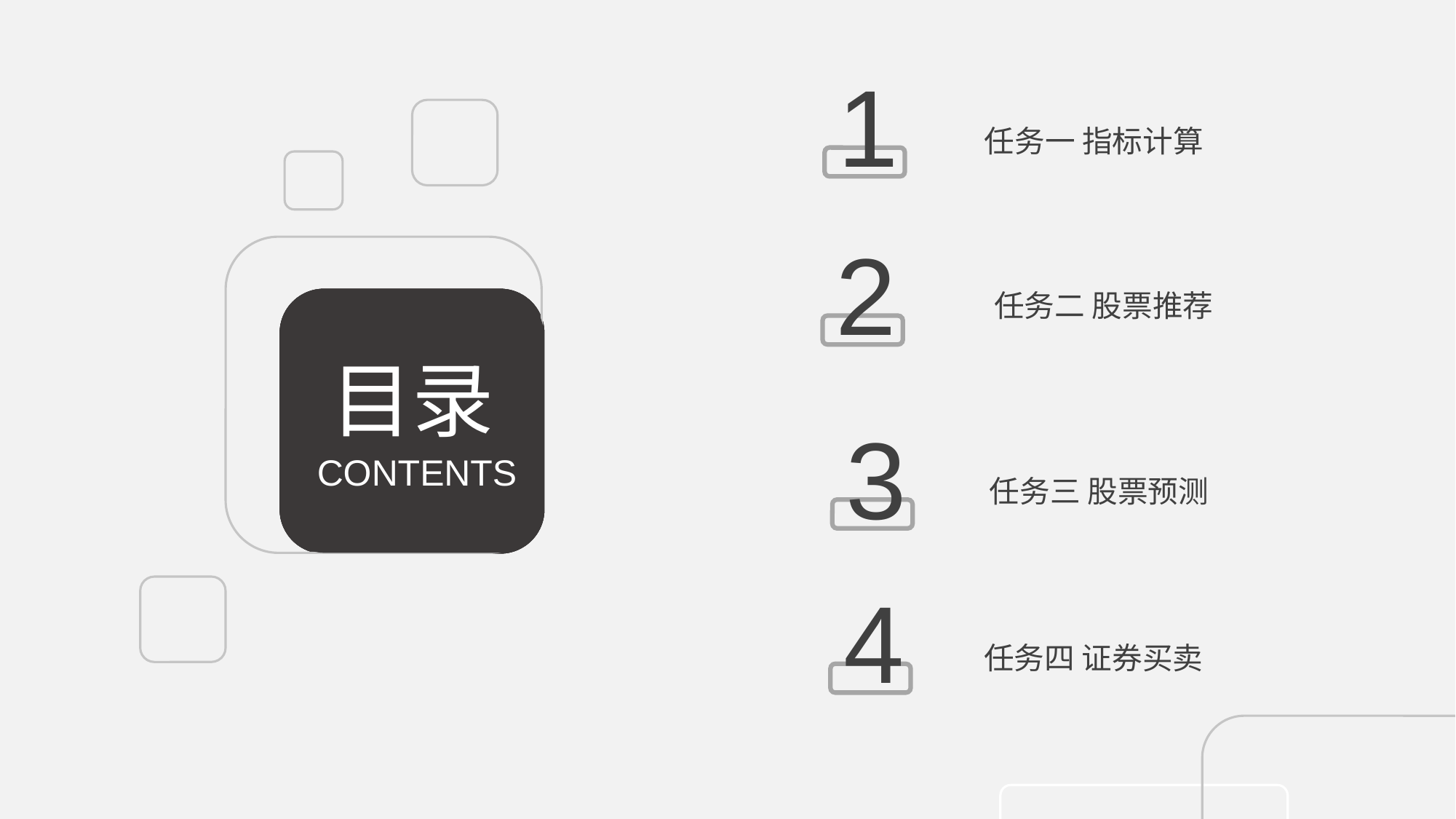

1
任务一 指标计算

2
任务二 股票推荐

目录

3
任务三 股票预测
CONTENTS

4
任务四 证券买卖